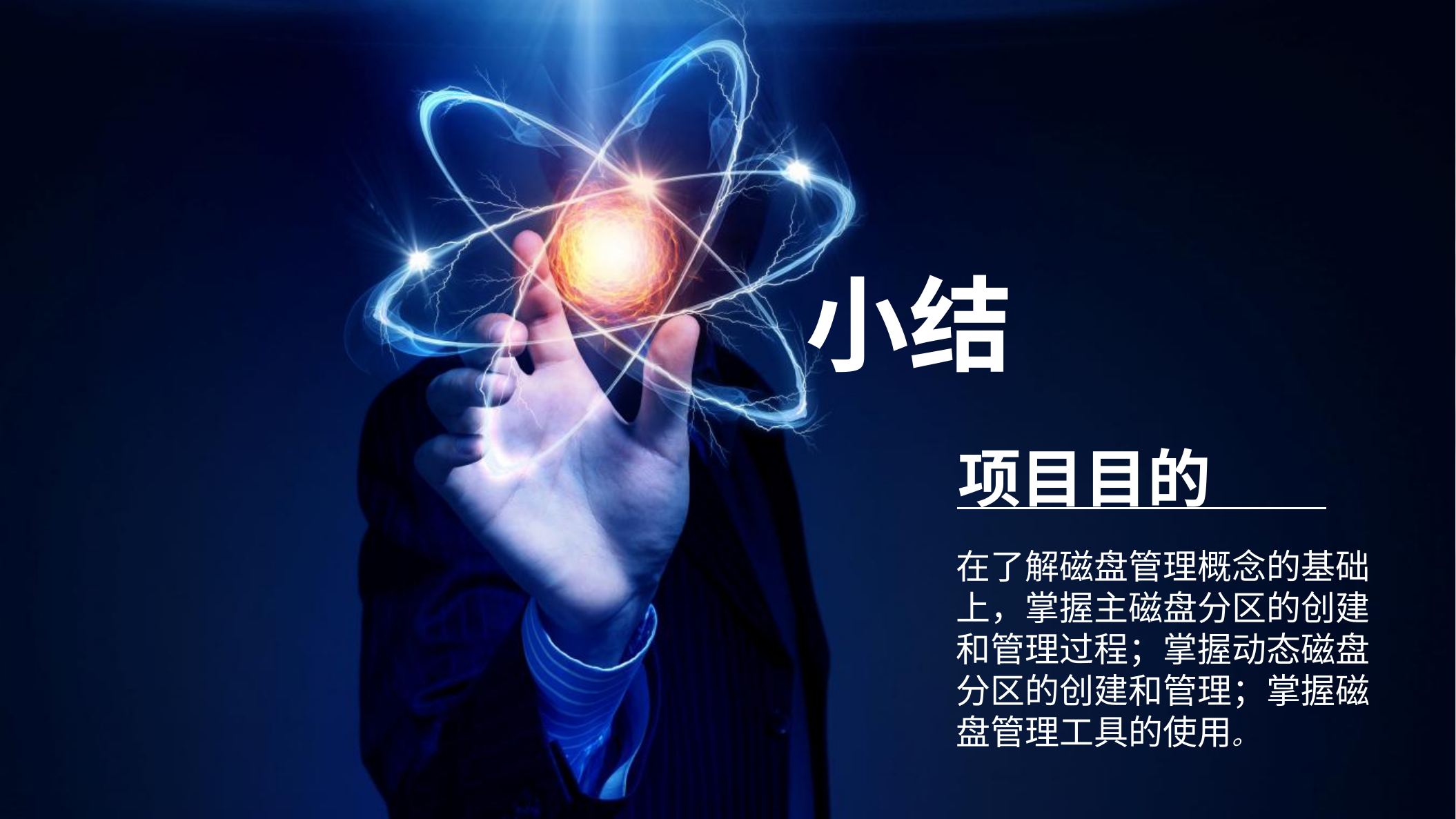

小结
项目目的
在了解磁盘管理概念的基础上，掌握主磁盘分区的创建和管理过程；掌握动态磁盘分区的创建和管理；掌握磁盘管理工具的使用。